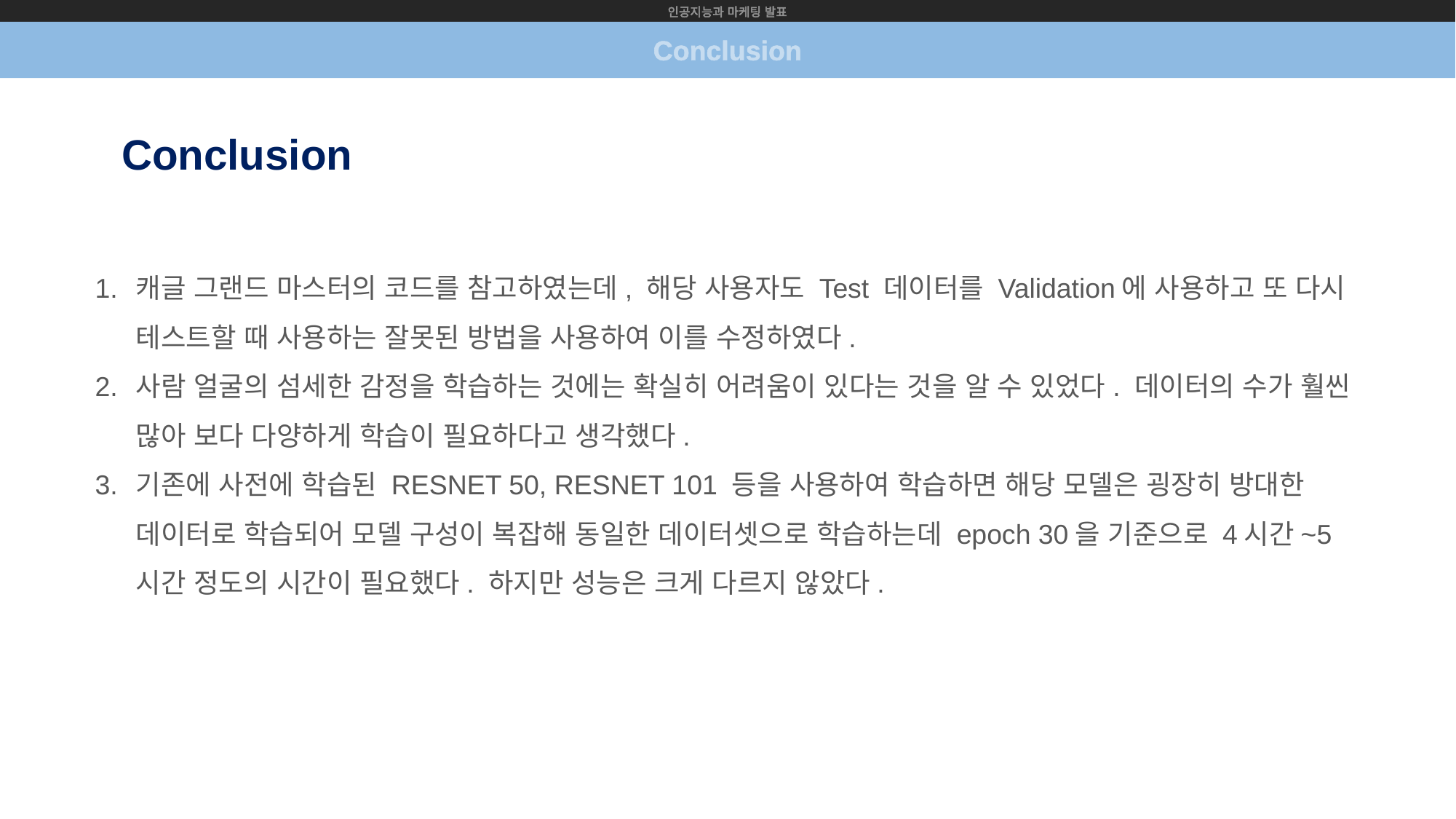

인공지능과 마케팅 발표

Conclusion

Conclusion

캐글 그랜드 마스터의 코드를 참고하였는데, 해당 사용자도 Test 데이터를 Validation에 사용하고 또 다시 테스트할 때 사용하는 잘못된 방법을 사용하여 이를 수정하였다.
사람 얼굴의 섬세한 감정을 학습하는 것에는 확실히 어려움이 있다는 것을 알 수 있었다. 데이터의 수가 훨씬 많아 보다 다양하게 학습이 필요하다고 생각했다.
기존에 사전에 학습된 RESNET 50, RESNET 101 등을 사용하여 학습하면 해당 모델은 굉장히 방대한 데이터로 학습되어 모델 구성이 복잡해 동일한 데이터셋으로 학습하는데 epoch 30을 기준으로 4시간~5시간 정도의 시간이 필요했다. 하지만 성능은 크게 다르지 않았다.